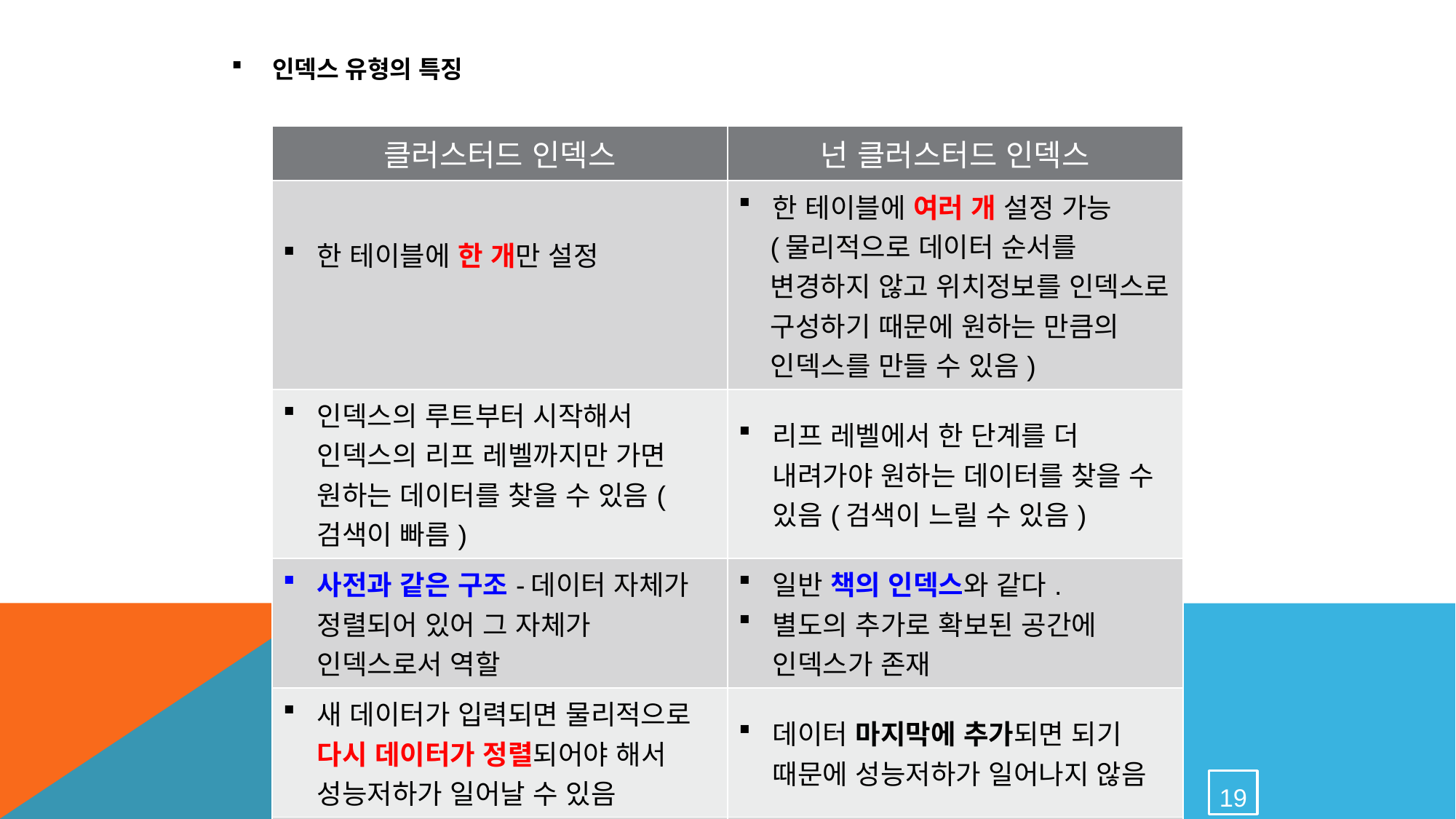

인덱스 유형의 특징
| 클러스터드 인덱스 | 넌 클러스터드 인덱스 |
| --- | --- |
| 한 테이블에 한 개만 설정 | 한 테이블에 여러 개 설정 가능 (물리적으로 데이터 순서를 변경하지 않고 위치정보를 인덱스로 구성하기 때문에 원하는 만큼의 인덱스를 만들 수 있음) |
| 인덱스의 루트부터 시작해서 인덱스의 리프 레벨까지만 가면 원하는 데이터를 찾을 수 있음(검색이 빠름) | 리프 레벨에서 한 단계를 더 내려가야 원하는 데이터를 찾을 수 있음(검색이 느릴 수 있음) |
| 사전과 같은 구조-데이터 자체가 정렬되어 있어 그 자체가 인덱스로서 역할 | 일반 책의 인덱스와 같다. 별도의 추가로 확보된 공간에 인덱스가 존재 |
| 새 데이터가 입력되면 물리적으로 다시 데이터가 정렬되어야 해서 성능저하가 일어날 수 있음 | 데이터 마지막에 추가되면 되기 때문에 성능저하가 일어나지 않음 |
| 범위조회에 성능이 좋음 | 포인트 쿼리가 많이 사용됨 |
19